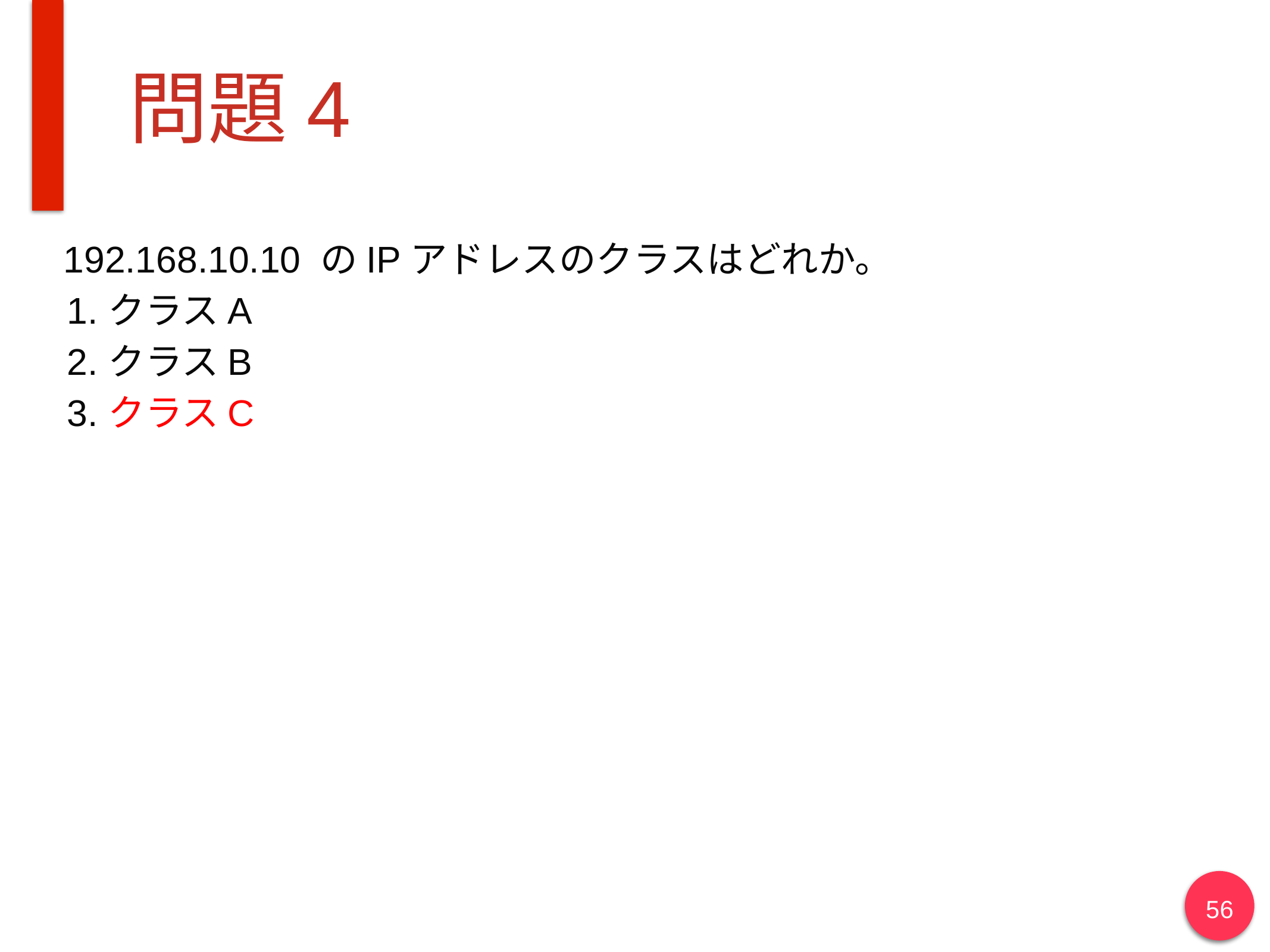

# 問題4
192.168.10.10 のIPアドレスのクラスはどれか。
クラスA
クラスB
クラスC

56